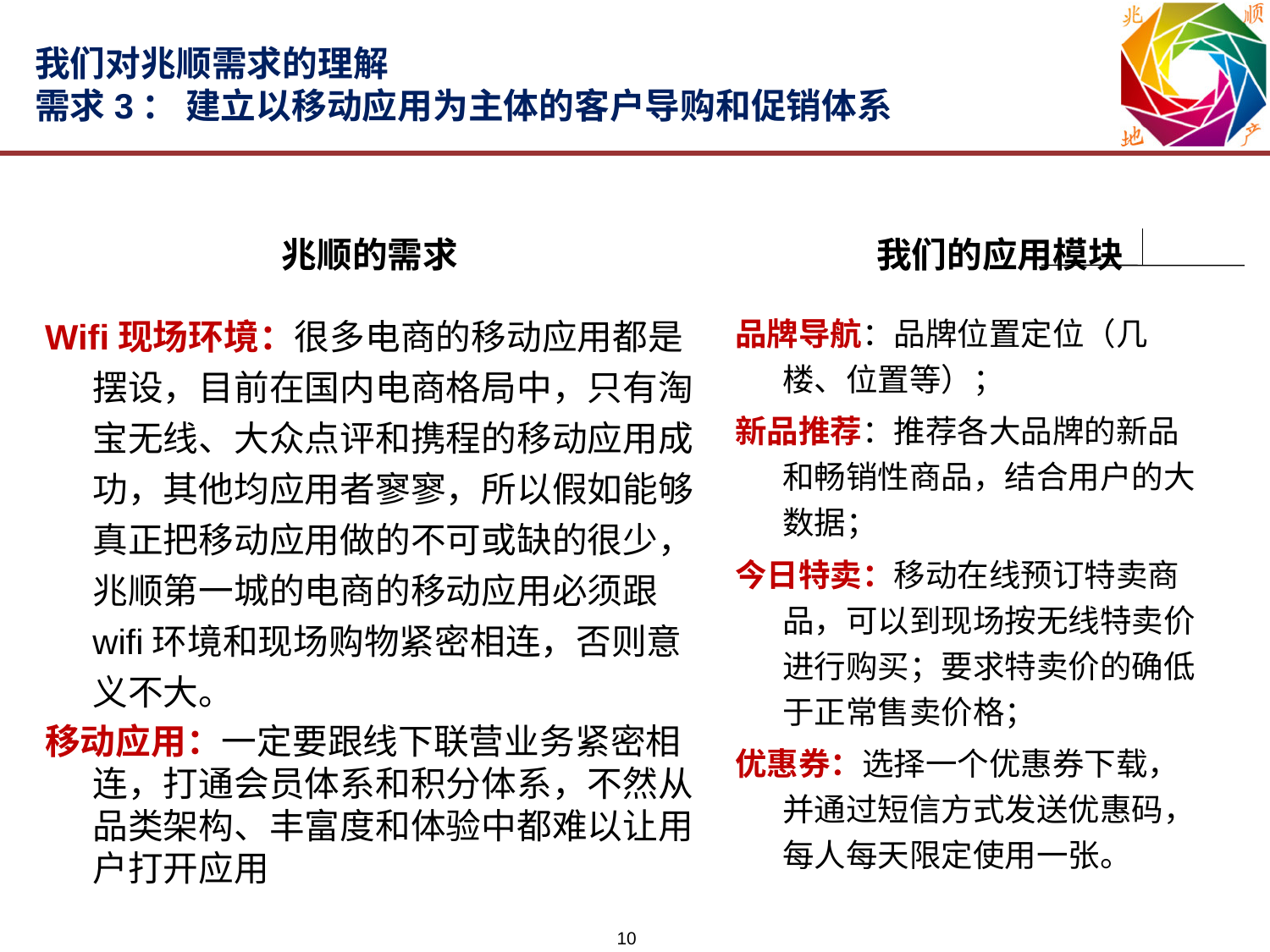

# 我们对兆顺需求的理解 需求3： 建立以移动应用为主体的客户导购和促销体系
兆顺的需求
我们的应用模块
Wifi现场环境：很多电商的移动应用都是摆设，目前在国内电商格局中，只有淘宝无线、大众点评和携程的移动应用成功，其他均应用者寥寥，所以假如能够真正把移动应用做的不可或缺的很少，兆顺第一城的电商的移动应用必须跟wifi环境和现场购物紧密相连，否则意义不大。
移动应用：一定要跟线下联营业务紧密相连，打通会员体系和积分体系，不然从品类架构、丰富度和体验中都难以让用户打开应用
品牌导航：品牌位置定位（几楼、位置等）；
新品推荐：推荐各大品牌的新品和畅销性商品，结合用户的大数据；
今日特卖：移动在线预订特卖商品，可以到现场按无线特卖价进行购买；要求特卖价的确低于正常售卖价格；
优惠券：选择一个优惠券下载，并通过短信方式发送优惠码，每人每天限定使用一张。

10